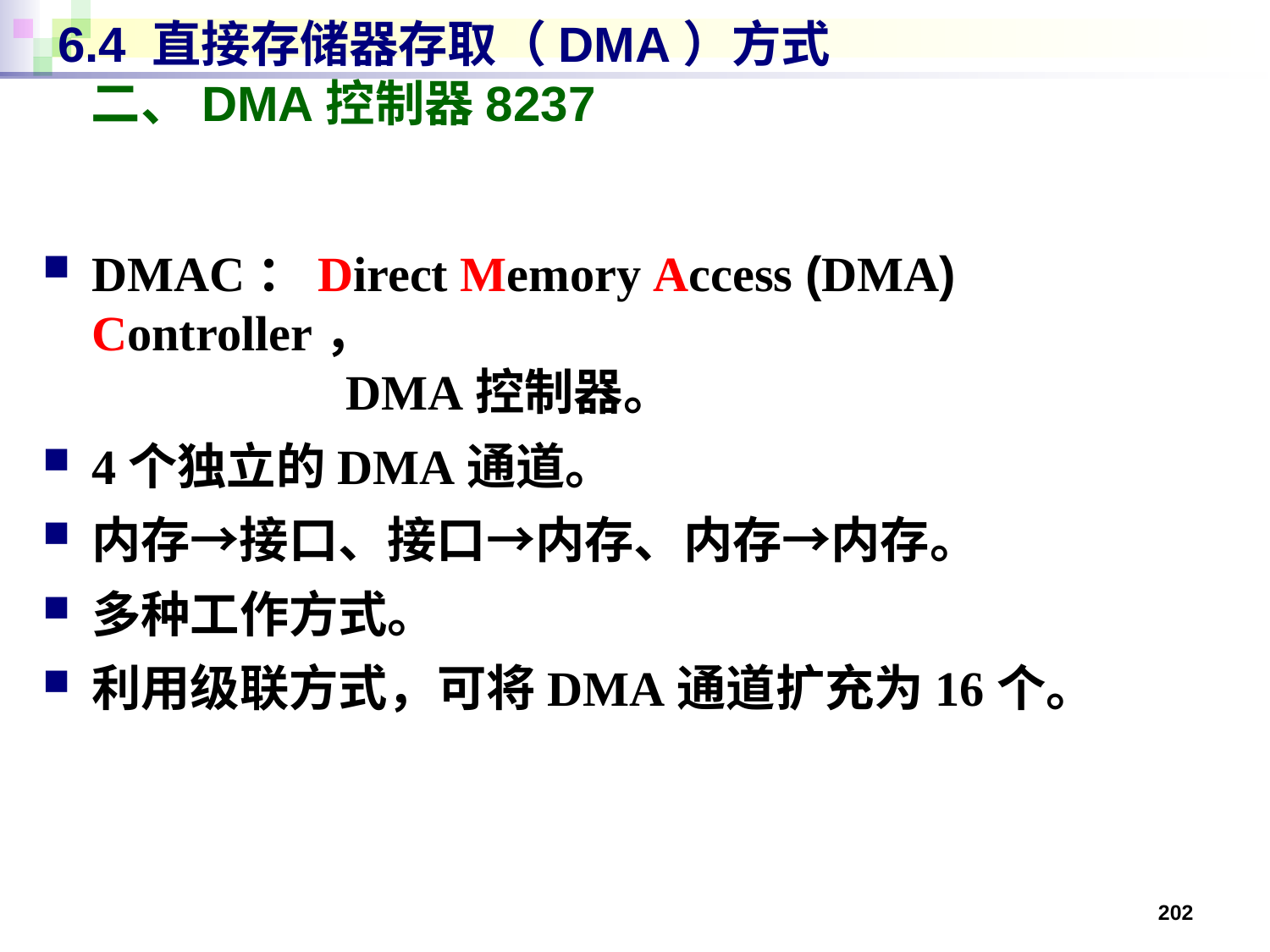

# 6.4 直接存储器存取（DMA）方式 二、DMA控制器8237
DMAC：Direct Memory Access (DMA) Controller，
		DMA控制器。
4个独立的DMA通道。
内存→接口、接口→内存、内存→内存。
多种工作方式。
利用级联方式，可将DMA通道扩充为16个。
202